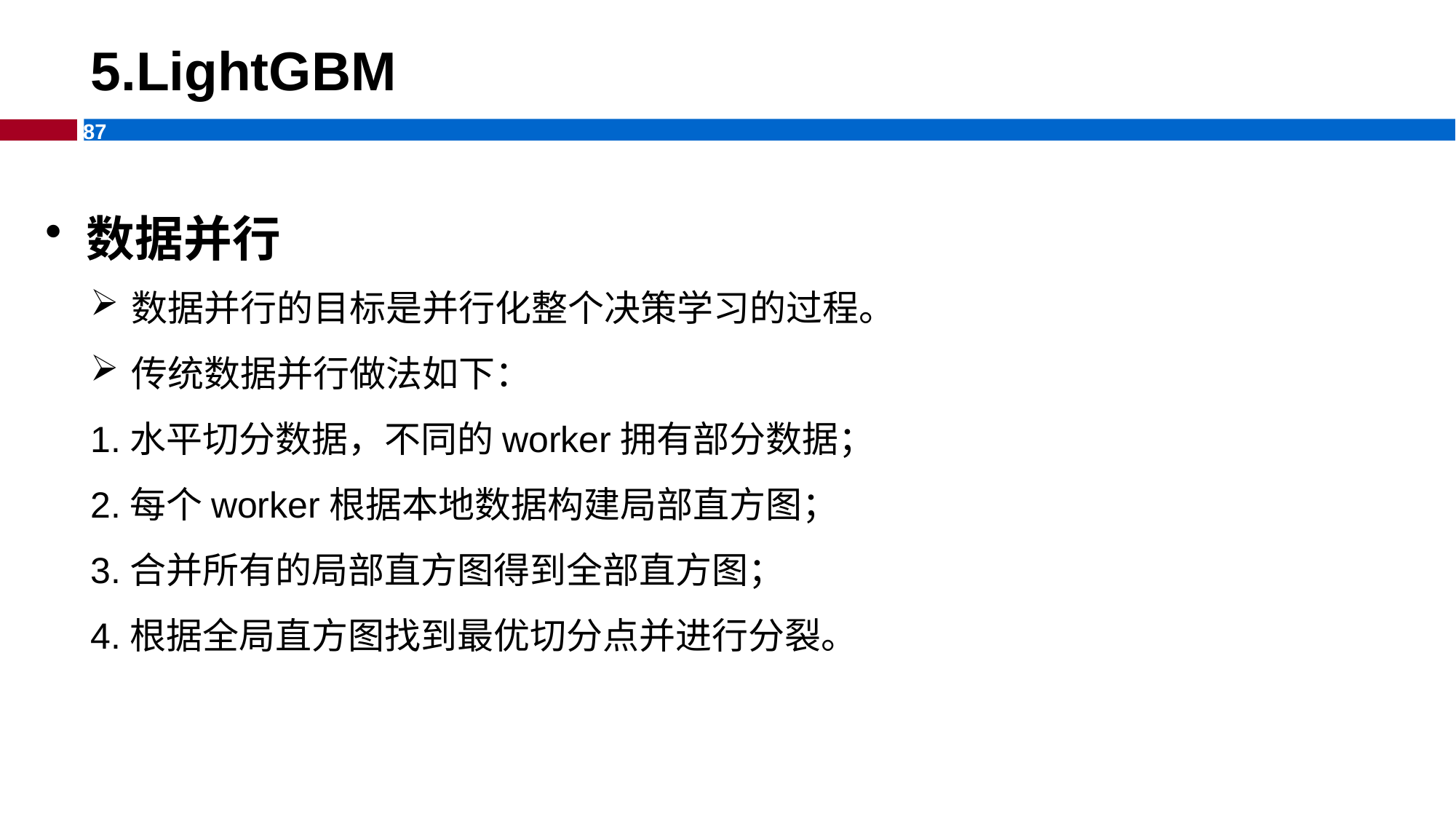

# 5.LightGBM
数据并行
数据并行的目标是并行化整个决策学习的过程。
传统数据并行做法如下：
1.水平切分数据，不同的worker拥有部分数据；
2.每个worker根据本地数据构建局部直方图；
3.合并所有的局部直方图得到全部直方图；
4.根据全局直方图找到最优切分点并进行分裂。